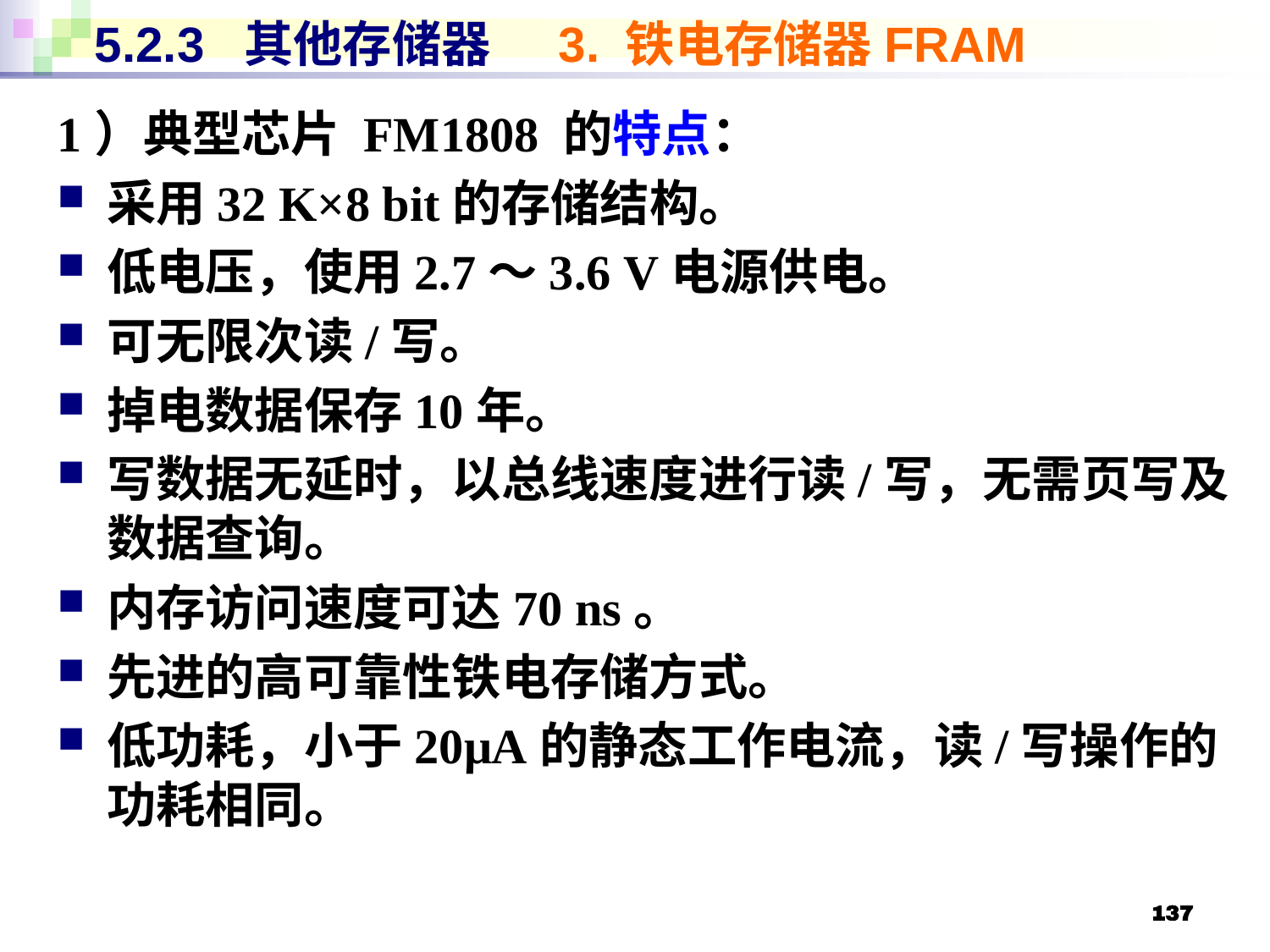

# 5.2.3  其他存储器     3. 铁电存储器FRAM
1）典型芯片 FM1808 的特点：
采用32 K×8 bit的存储结构。
低电压，使用2.7～3.6 V电源供电。
可无限次读/写。
掉电数据保存10年。
写数据无延时，以总线速度进行读/写，无需页写及数据查询。
内存访问速度可达70 ns。
先进的高可靠性铁电存储方式。
低功耗，小于20μA的静态工作电流，读/写操作的功耗相同。
137